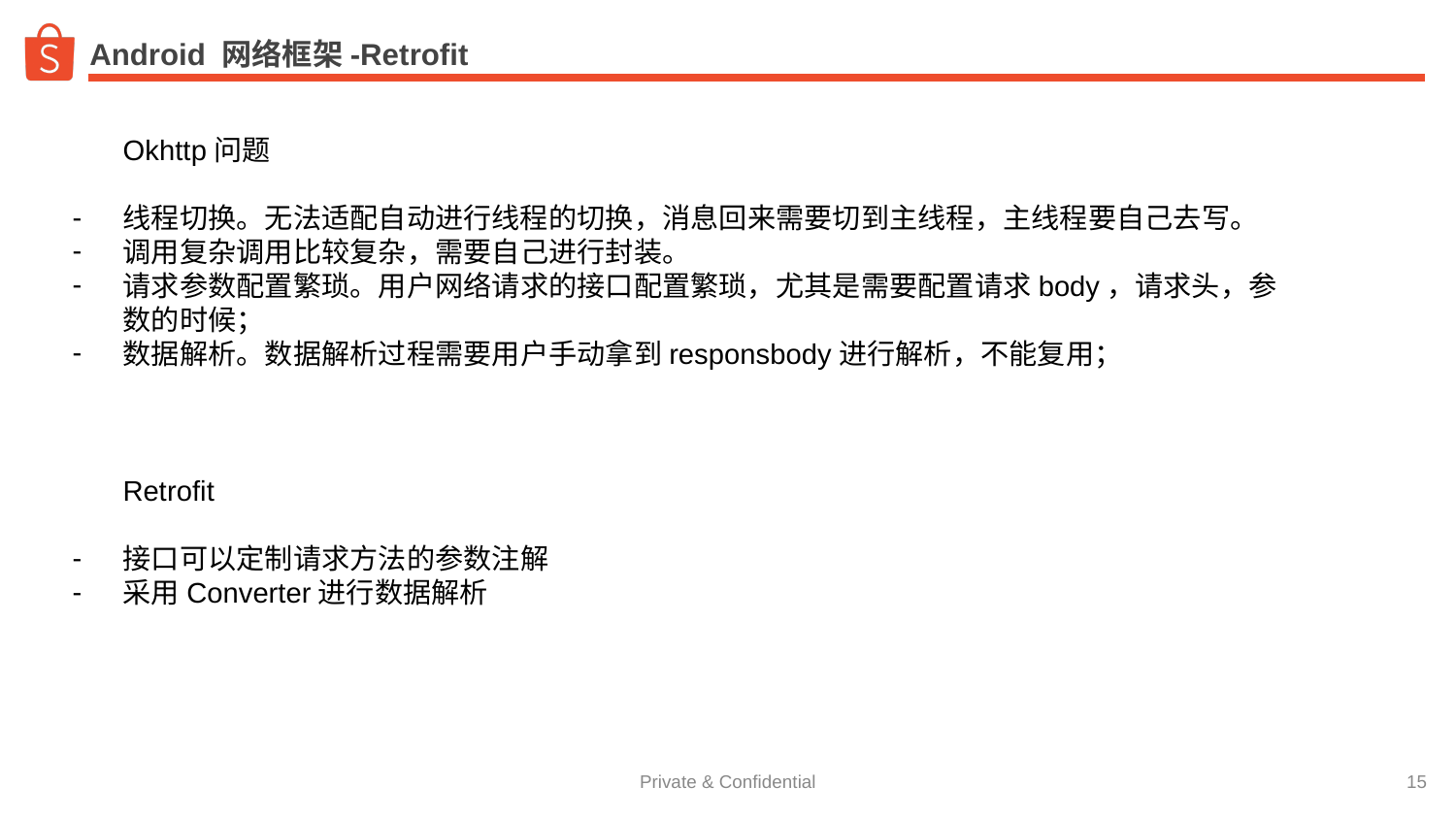

# Android 网络框架-Retrofit
Okhttp问题

线程切换。无法适配自动进行线程的切换，消息回来需要切到主线程，主线程要自己去写。
调用复杂调用比较复杂，需要自己进行封装。
请求参数配置繁琐。用户网络请求的接口配置繁琐，尤其是需要配置请求body，请求头，参数的时候；
数据解析。数据解析过程需要用户手动拿到responsbody进行解析，不能复用；

Retrofit

接口可以定制请求方法的参数注解
采用Converter进行数据解析
15